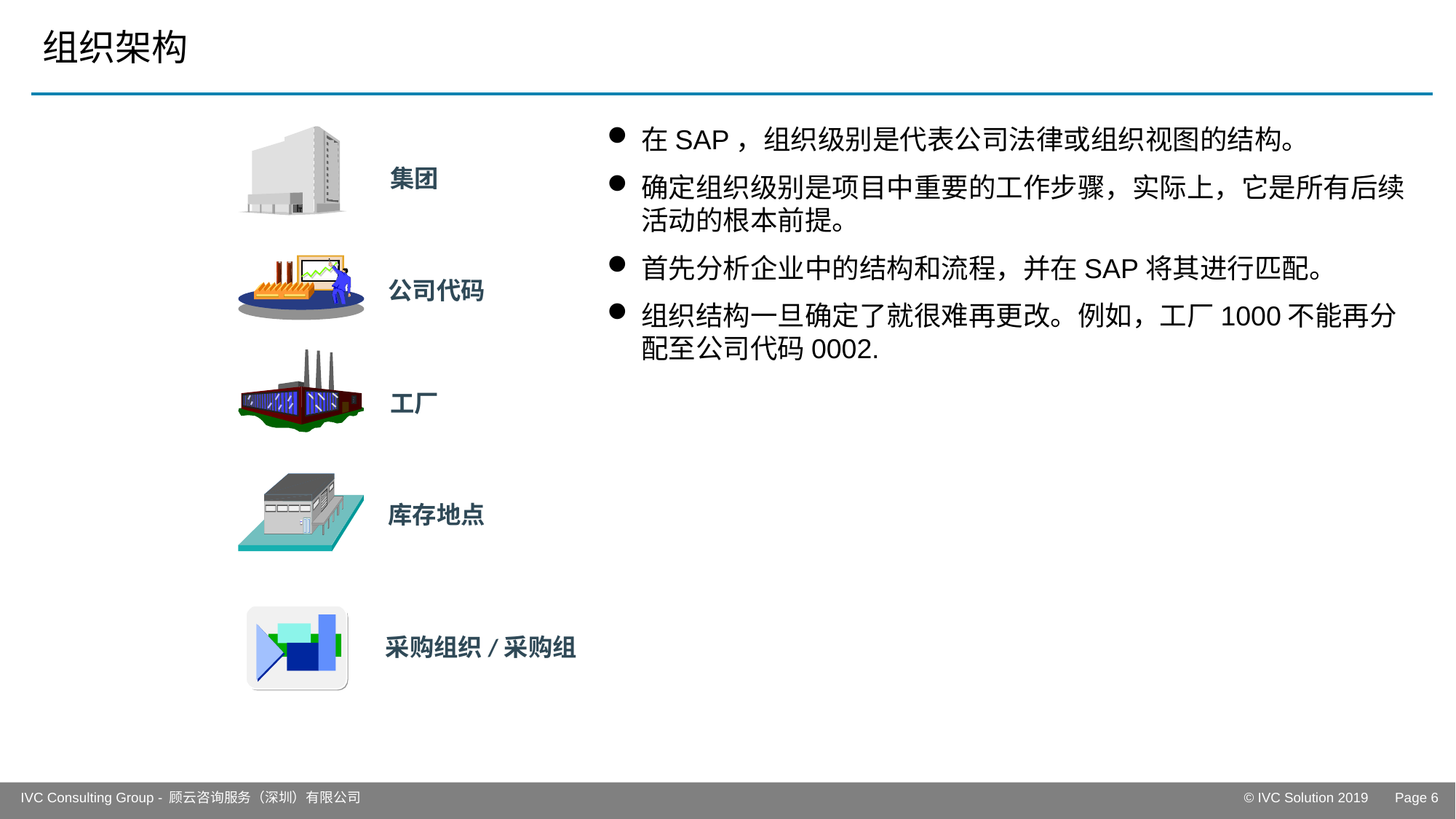

# 组织架构
在SAP，组织级别是代表公司法律或组织视图的结构。
确定组织级别是项目中重要的工作步骤，实际上，它是所有后续活动的根本前提。
首先分析企业中的结构和流程，并在SAP将其进行匹配。
组织结构一旦确定了就很难再更改。例如，工厂1000不能再分配至公司代码0002.

集团

公司代码

工厂

库存地点

采购组织/采购组